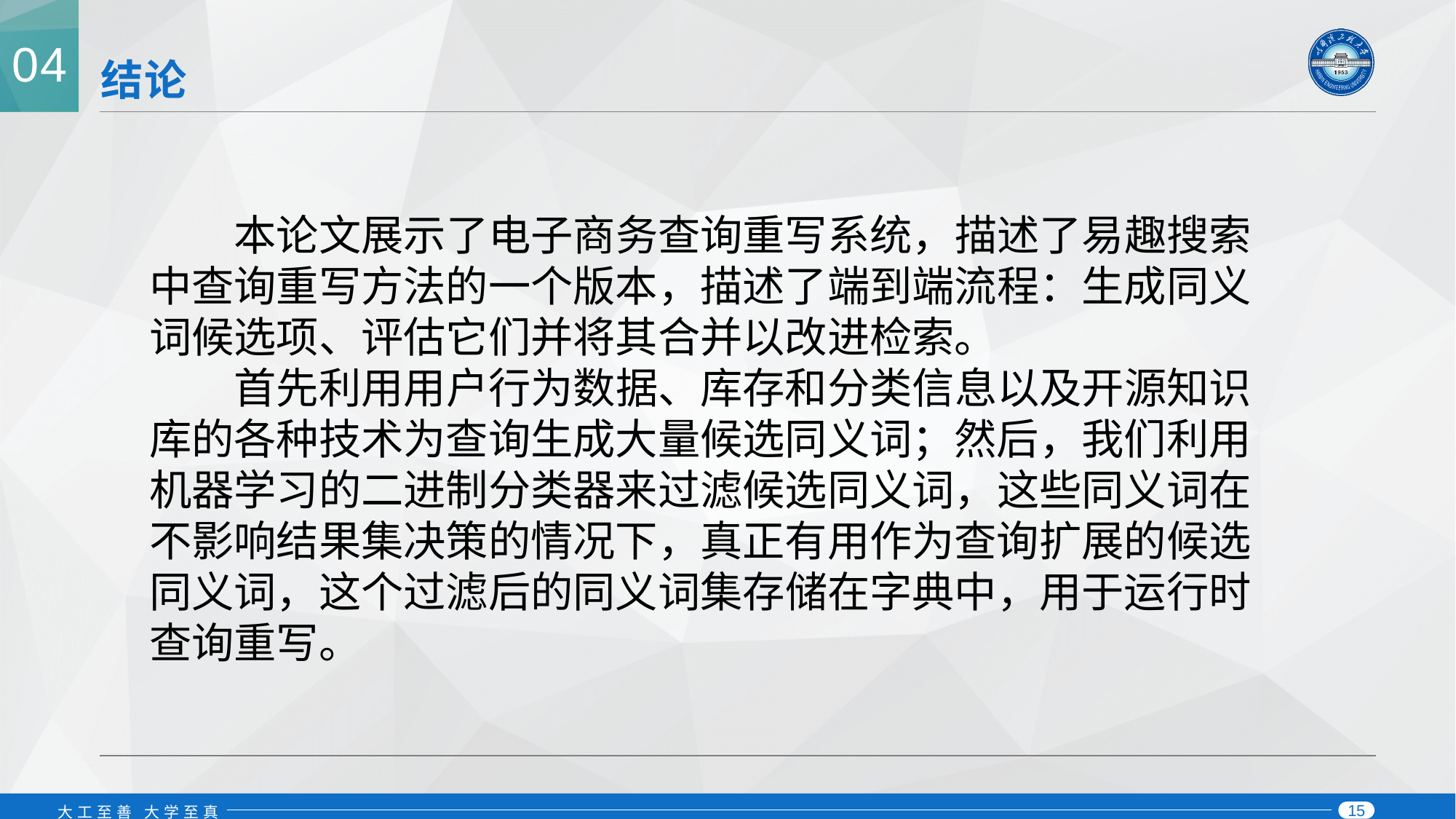

04
# 结论
本论文展示了电子商务查询重写系统，描述了易趣搜索中查询重写方法的一个版本，描述了端到端流程：生成同义词候选项、评估它们并将其合并以改进检索。
首先利用用户行为数据、库存和分类信息以及开源知识库的各种技术为查询生成大量候选同义词；然后，我们利用机器学习的二进制分类器来过滤候选同义词，这些同义词在不影响结果集决策的情况下，真正有用作为查询扩展的候选同义词，这个过滤后的同义词集存储在字典中，用于运行时查询重写。